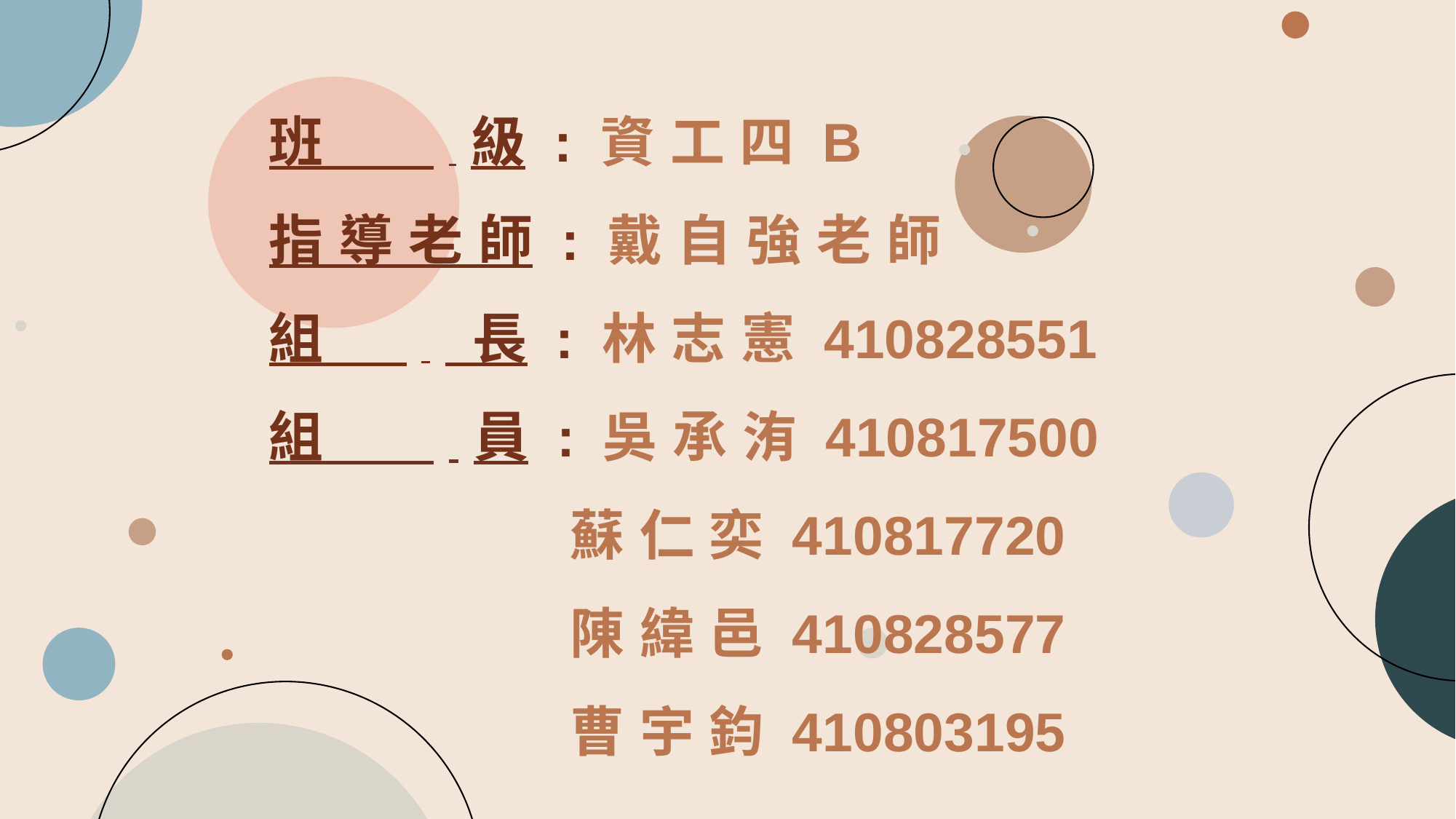

班     級:資工四B
指導老師:戴自強老師
組     長:林志憲410828551
組     員:吳承洧410817500
蘇仁奕410817720
陳緯邑410828577
曹宇鈞410803195